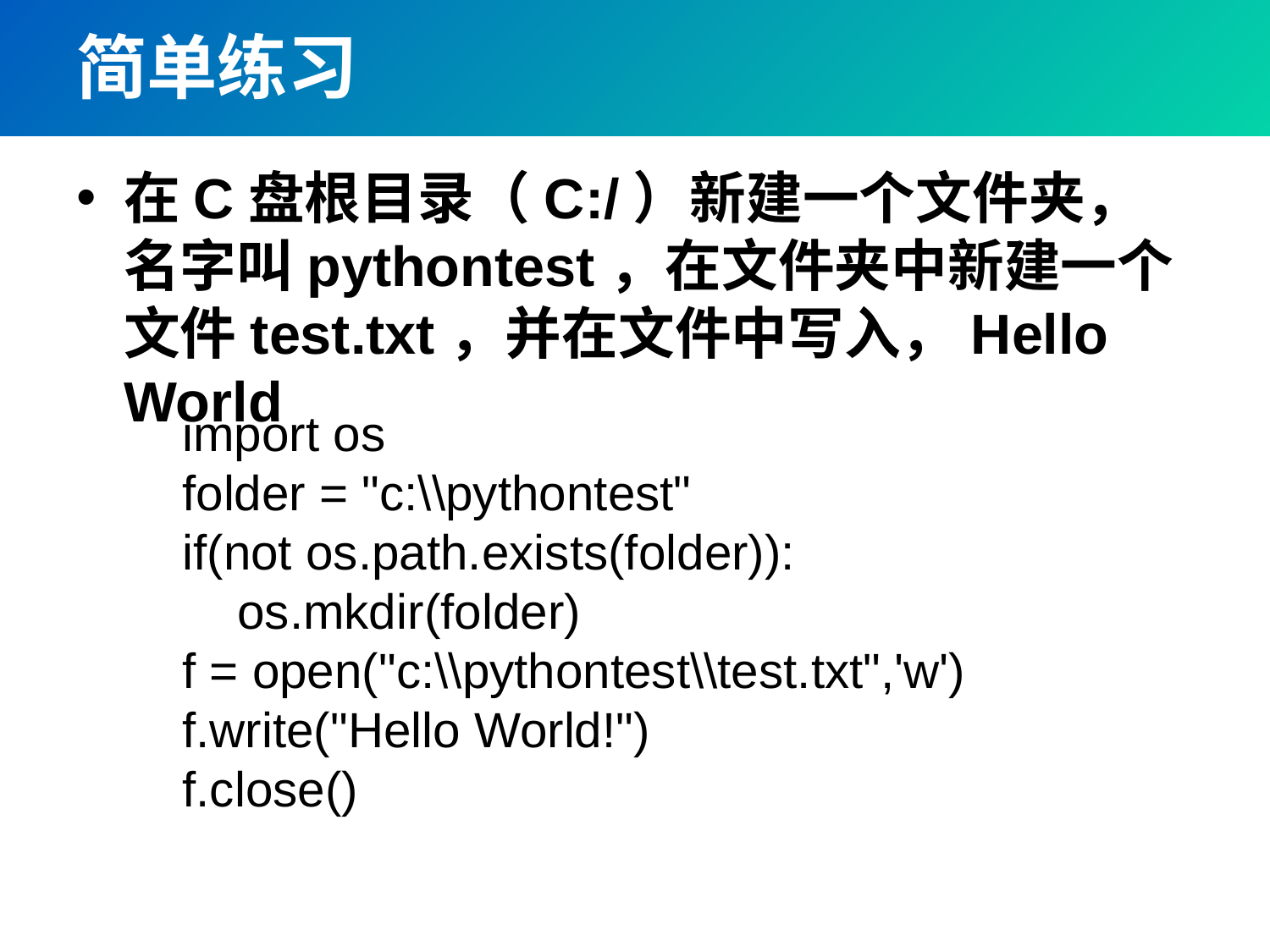

# 简单练习
在C盘根目录（C:/）新建一个文件夹，名字叫pythontest，在文件夹中新建一个文件test.txt，并在文件中写入，Hello World

import os
folder = "c:\\pythontest"
if(not os.path.exists(folder)):
    os.mkdir(folder)
f = open("c:\\pythontest\\test.txt",'w')
f.write("Hello World!")
f.close()